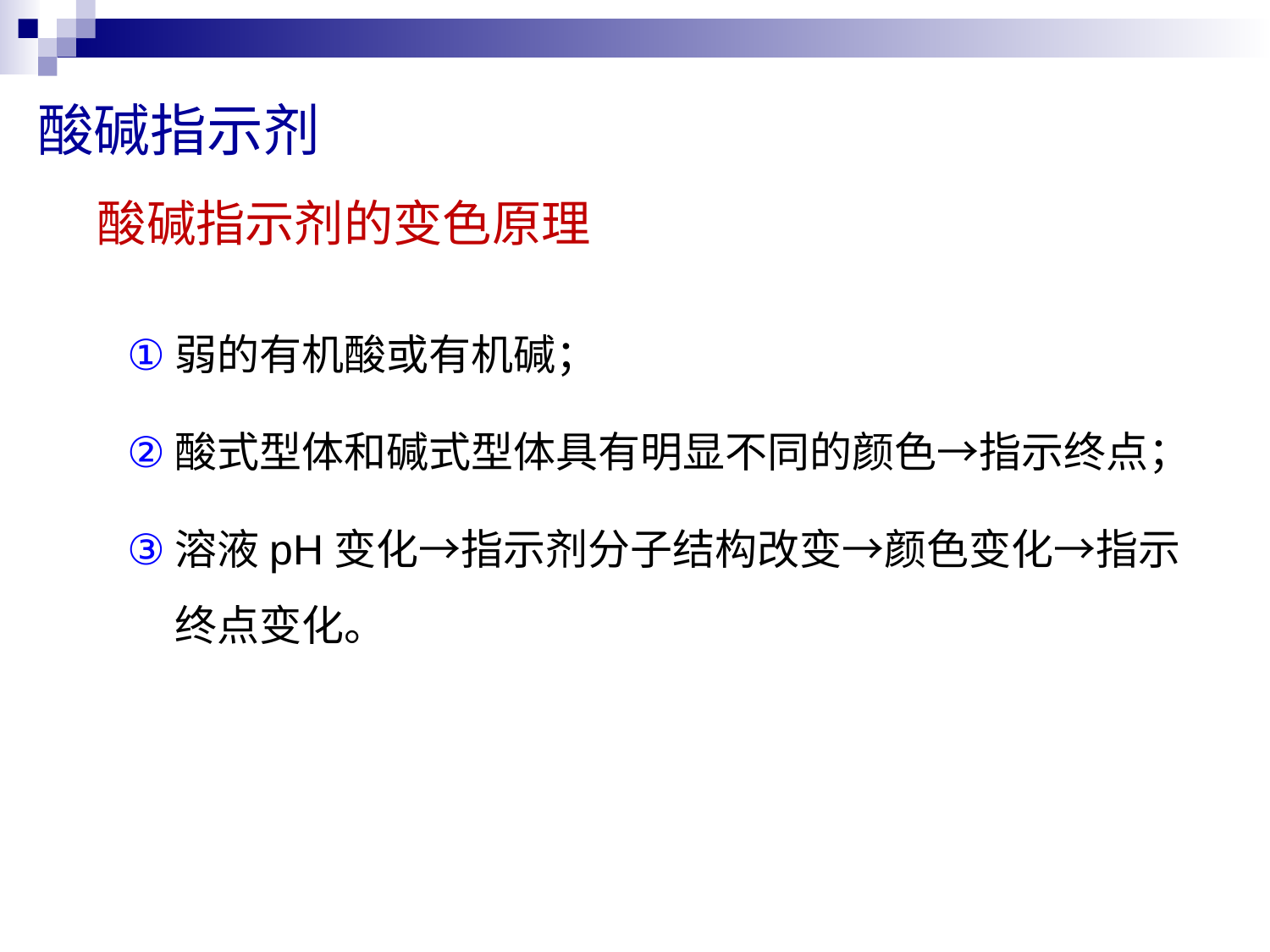

酸碱指示剂
酸碱指示剂的变色原理
弱的有机酸或有机碱；
酸式型体和碱式型体具有明显不同的颜色→指示终点；
溶液pH变化→指示剂分子结构改变→颜色变化→指示终点变化。